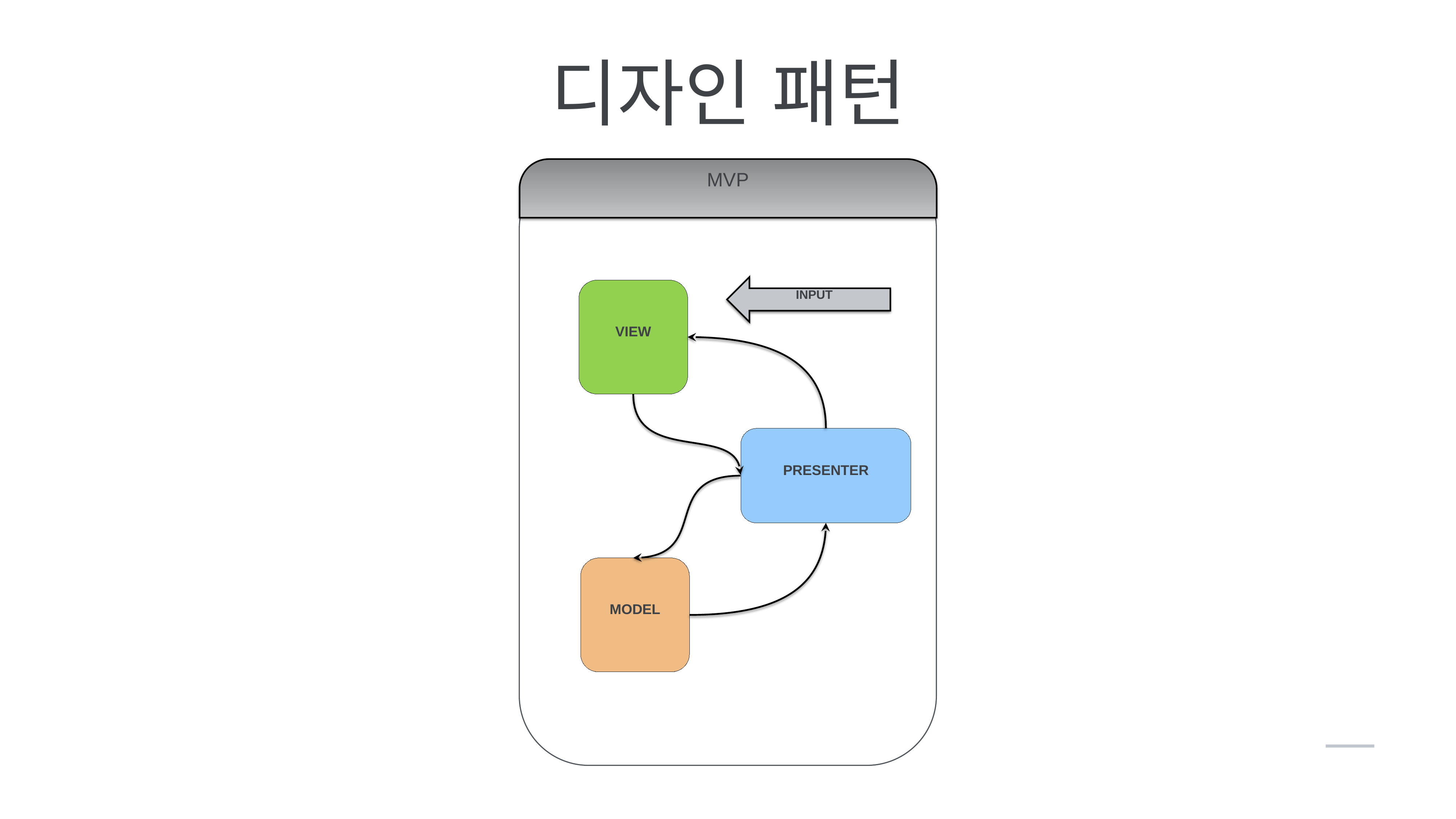

디자인 패턴
MVP

INPUT
VIEW
PRESENTER
MODEL